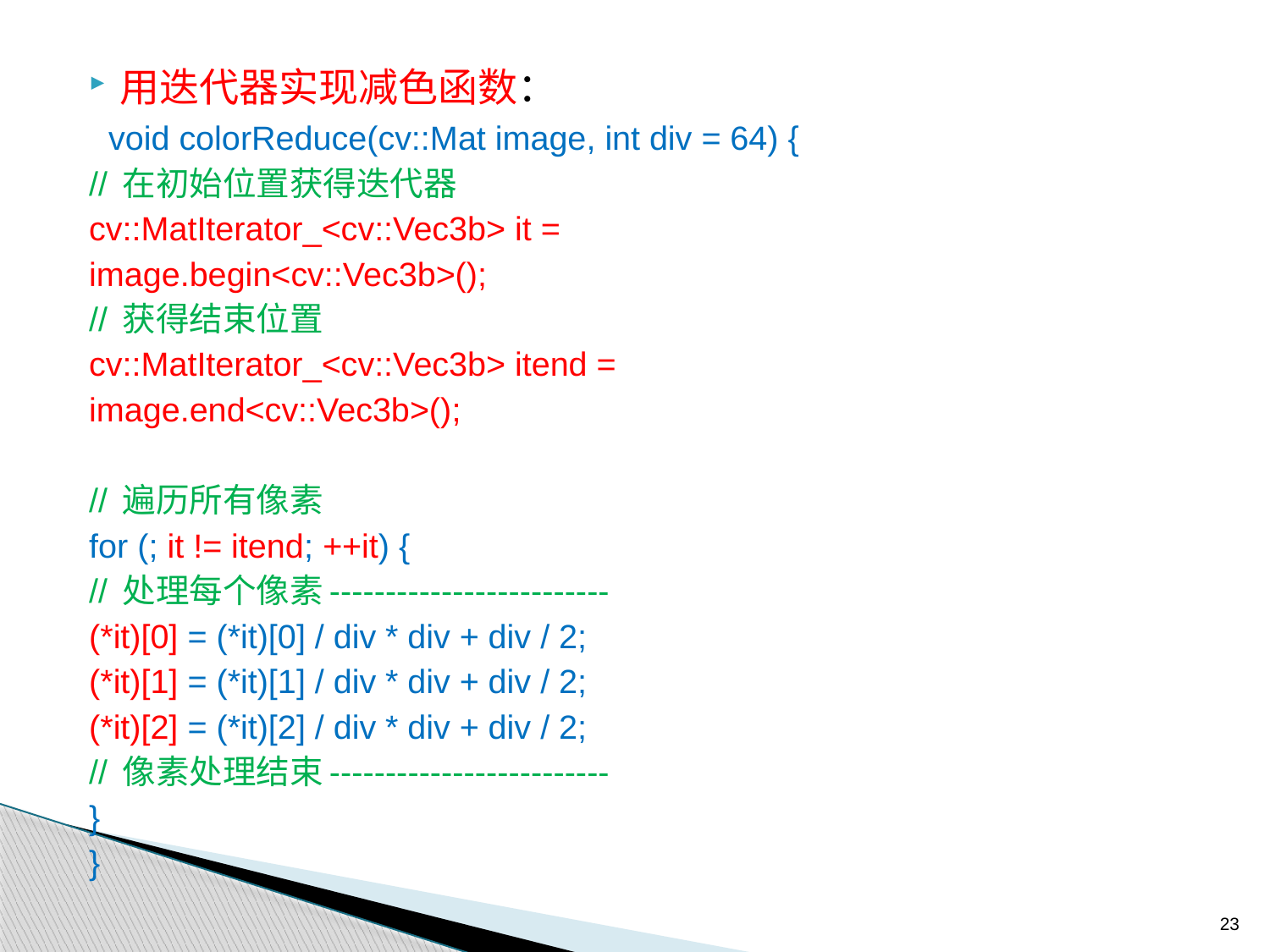

用迭代器实现减色函数：
  void colorReduce(cv::Mat image, int div = 64) {
	// 在初始位置获得迭代器
	cv::MatIterator_<cv::Vec3b> it =
		image.begin<cv::Vec3b>();
	// 获得结束位置
	cv::MatIterator_<cv::Vec3b> itend =
		image.end<cv::Vec3b>();

	// 遍历所有像素
	for (; it != itend; ++it) {
		// 处理每个像素-------------------------
		(*it)[0] = (*it)[0] / div * div + div / 2;
		(*it)[1] = (*it)[1] / div * div + div / 2;
		(*it)[2] = (*it)[2] / div * div + div / 2;
		// 像素处理结束-------------------------
	}
}
23